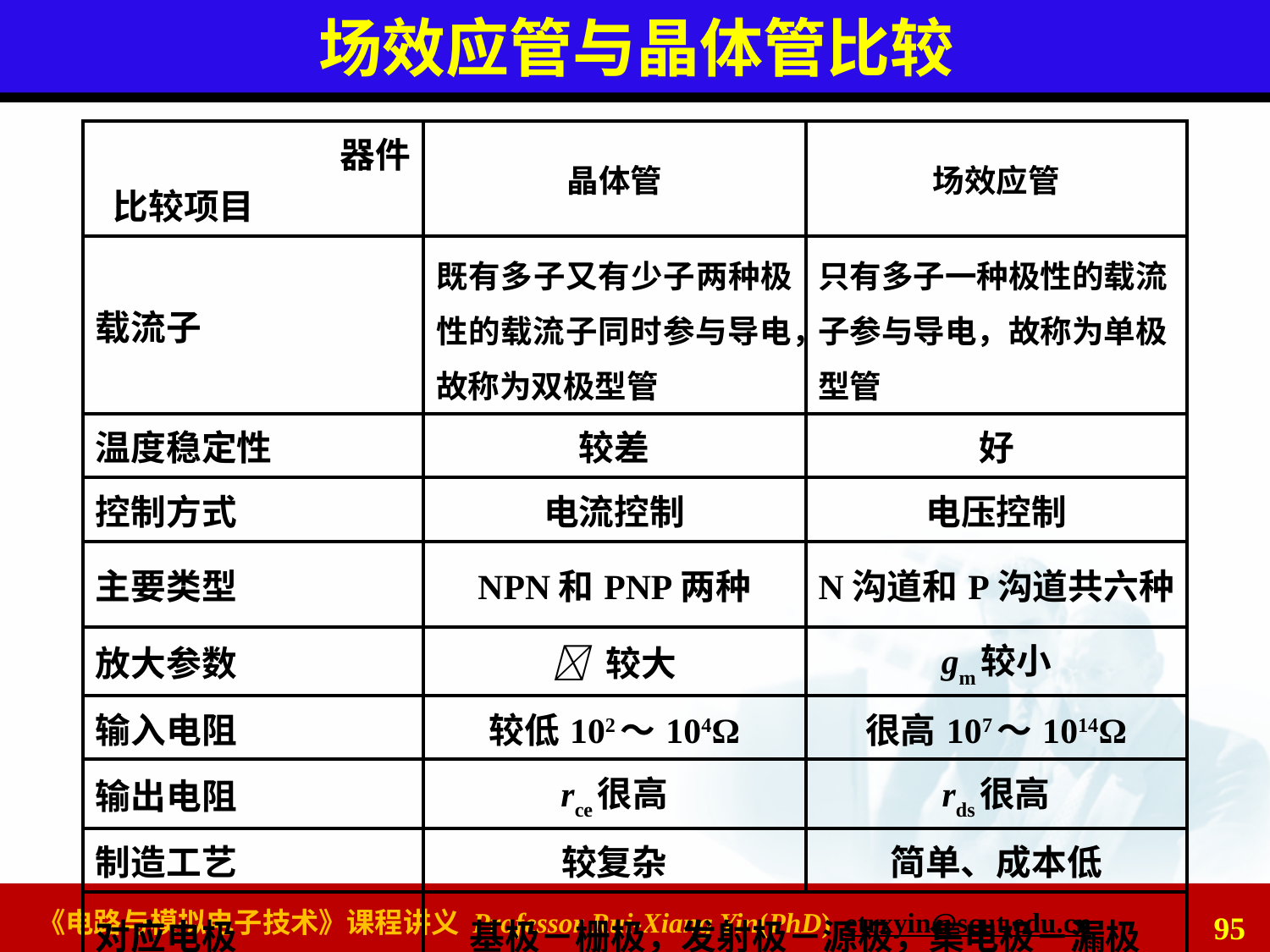

# 场效应管与晶体管比较
| 器件 比较项目 | 晶体管 | 场效应管 |
| --- | --- | --- |
| 载流子 | 既有多子又有少子两种极性的载流子同时参与导电，故称为双极型管 | 只有多子一种极性的载流子参与导电，故称为单极型管 |
| 温度稳定性 | 较差 | 好 |
| 控制方式 | 电流控制 | 电压控制 |
| 主要类型 | NPN和PNP两种 | N沟道和P沟道共六种 |
| 放大参数 | β 较大 | gm较小 |
| 输入电阻 | 较低102～104Ω | 很高107～1014Ω |
| 输出电阻 | rce很高 | rds很高 |
| 制造工艺 | 较复杂 | 简单、成本低 |
| 对应电极 | 基极－栅极，发射极－源极，集电极－漏极 |  |

95